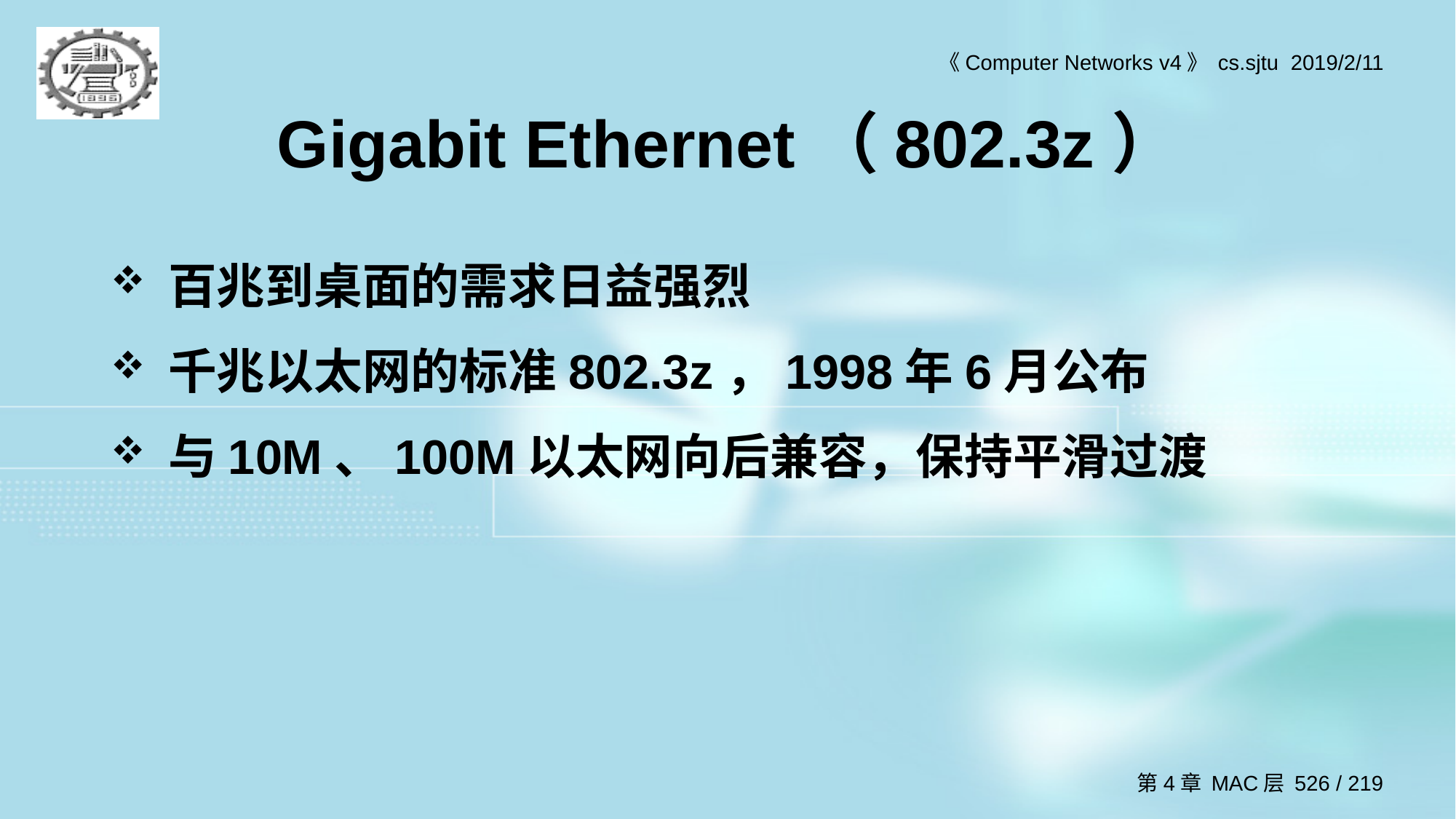

# Gigabit Ethernet（802.3z）
百兆到桌面的需求日益强烈
千兆以太网的标准802.3z，1998年6月公布
与10M、100M以太网向后兼容，保持平滑过渡